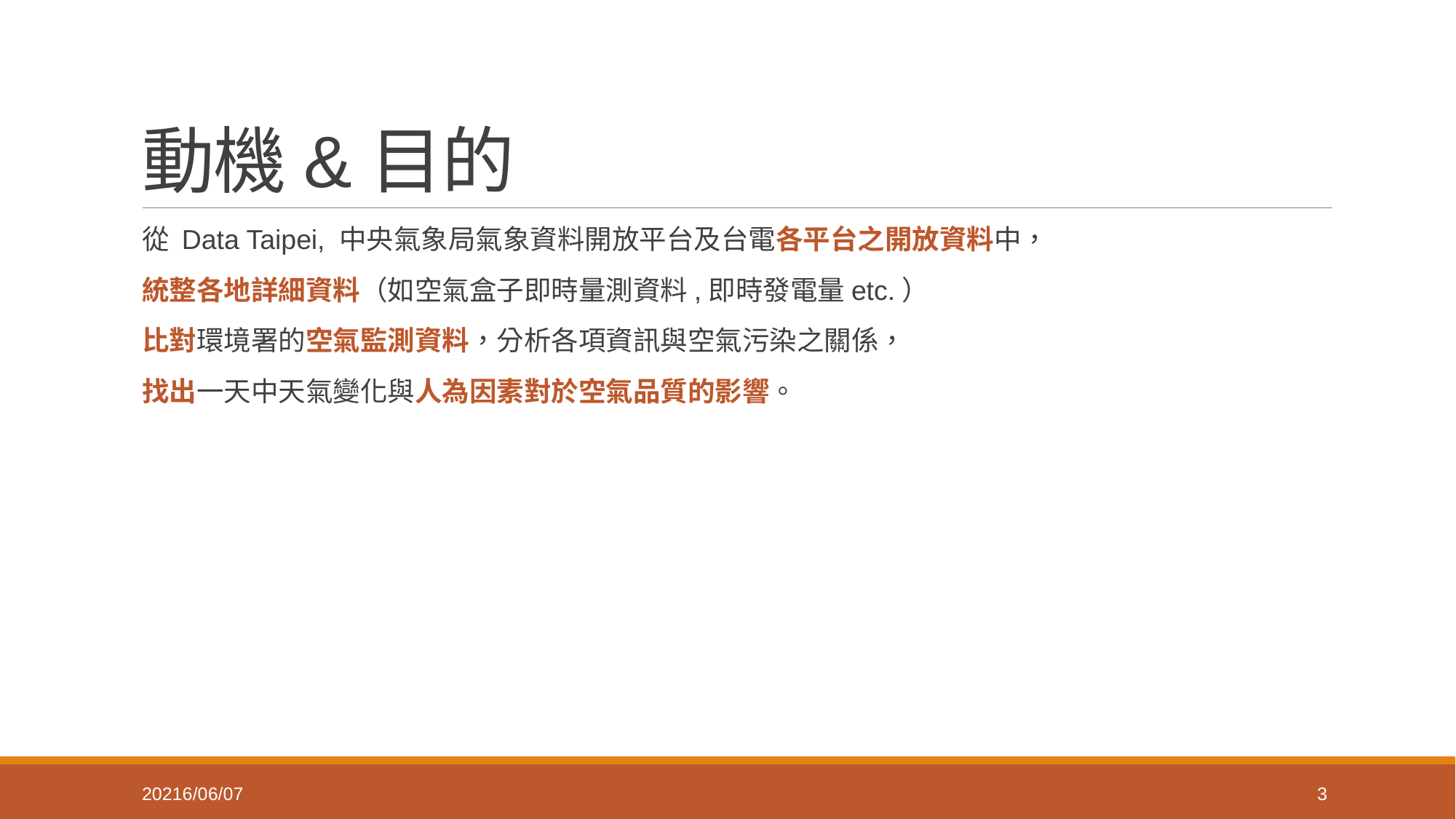

# 動機&目的
從 Data Taipei, 中央氣象局氣象資料開放平台及台電各平台之開放資料中，
統整各地詳細資料（如空氣盒子即時量測資料,即時發電量etc.）
比對環境署的空氣監測資料，分析各項資訊與空氣污染之關係，
找出一天中天氣變化與人為因素對於空氣品質的影響。
20216/06/07
3